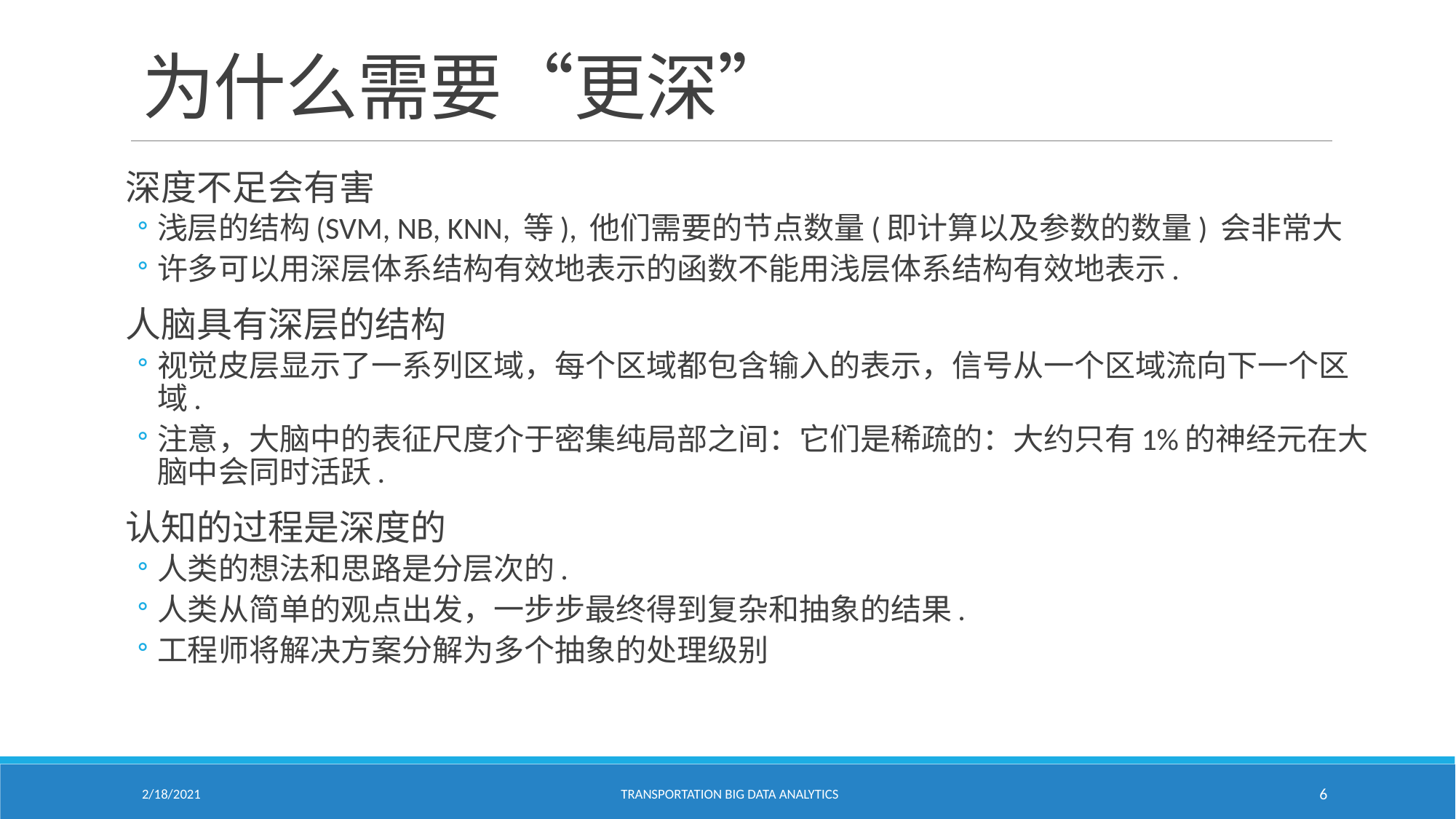

# 为什么需要“更深”
深度不足会有害
浅层的结构(SVM, NB, KNN, 等), 他们需要的节点数量(即计算以及参数的数量) 会非常大
许多可以用深层体系结构有效地表示的函数不能用浅层体系结构有效地表示.
人脑具有深层的结构
视觉皮层显示了一系列区域，每个区域都包含输入的表示，信号从一个区域流向下一个区域.
注意，大脑中的表征尺度介于密集纯局部之间：它们是稀疏的：大约只有1%的神经元在大脑中会同时活跃.
认知的过程是深度的
人类的想法和思路是分层次的.
人类从简单的观点出发，一步步最终得到复杂和抽象的结果.
工程师将解决方案分解为多个抽象的处理级别
2/18/2021
Transportation Big Data Analytics
6